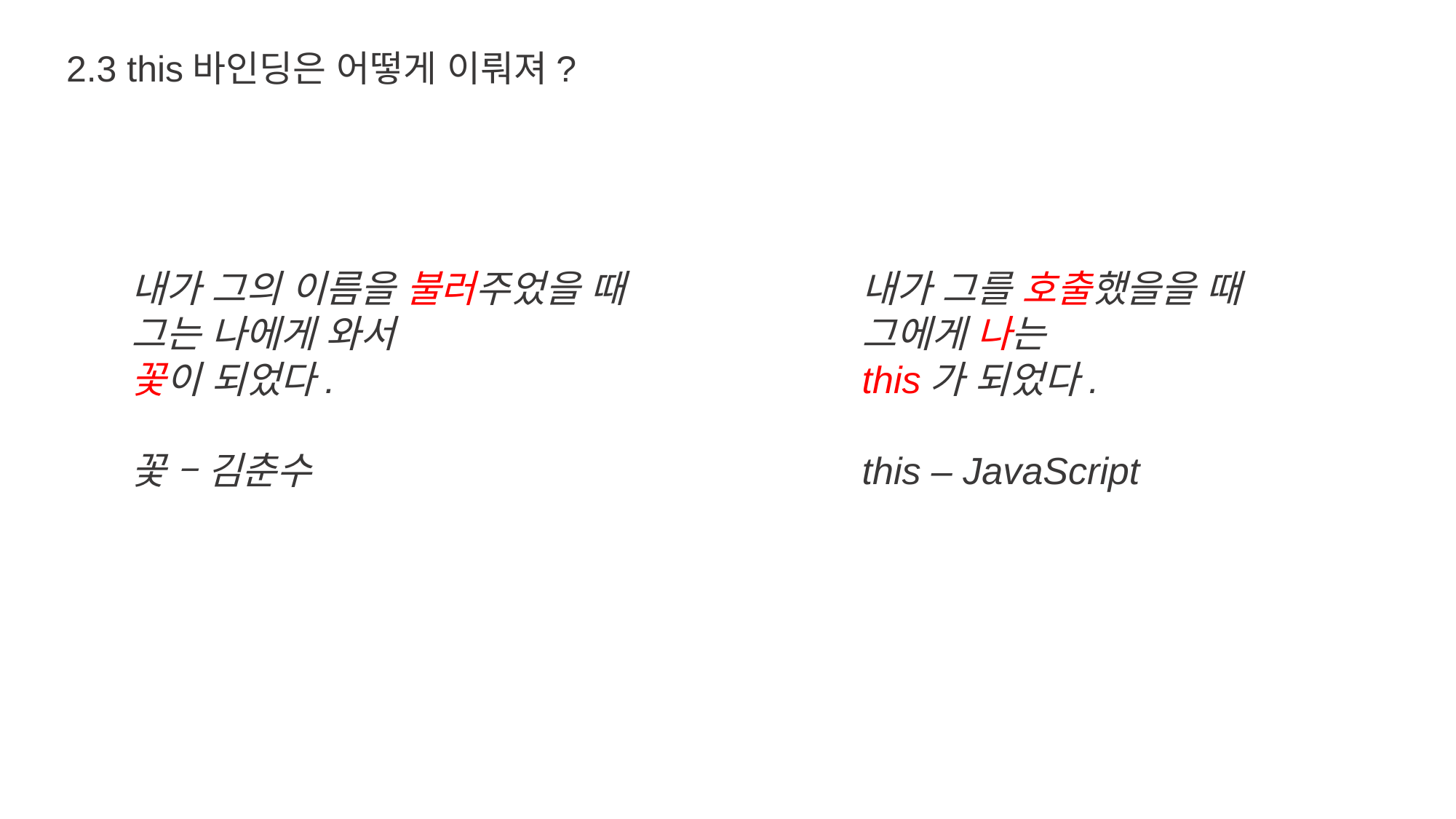

2.3 this바인딩은 어떻게 이뤄져?

내가 그의 이름을 불러주었을 때
그는 나에게 와서
꽃이 되었다.

꽃 – 김춘수
내가 그를 호출했을을 때
그에게 나는
this가 되었다.

this – JavaScript